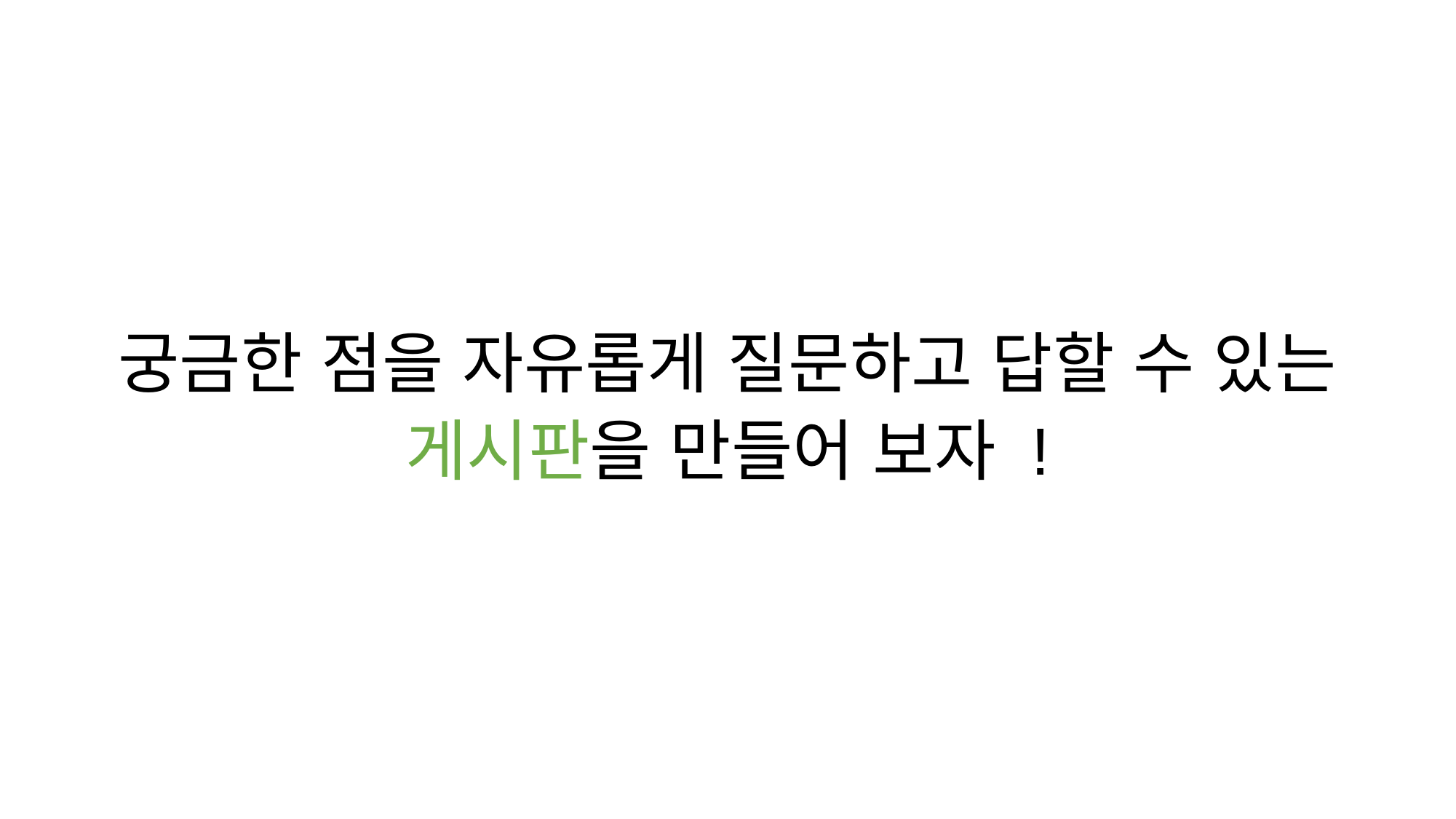

궁금한 점을 자유롭게 질문하고 답할 수 있는
게시판을 만들어 보자 !